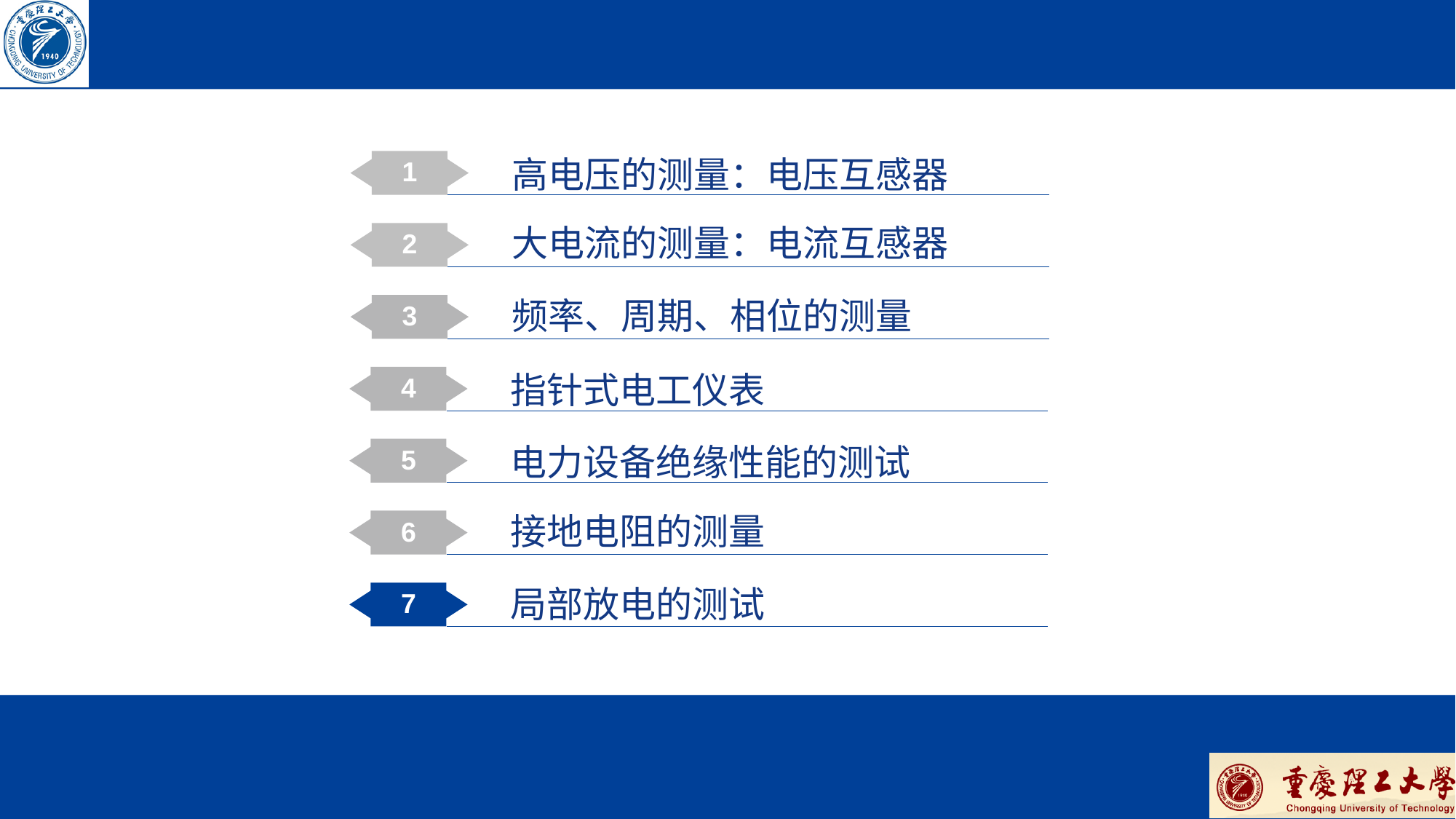

#
1

高电压的测量：电压互感器
2

大电流的测量：电流互感器
3

频率、周期、相位的测量
4

指针式电工仪表
5

电力设备绝缘性能的测试
6

接地电阻的测量
7

局部放电的测试